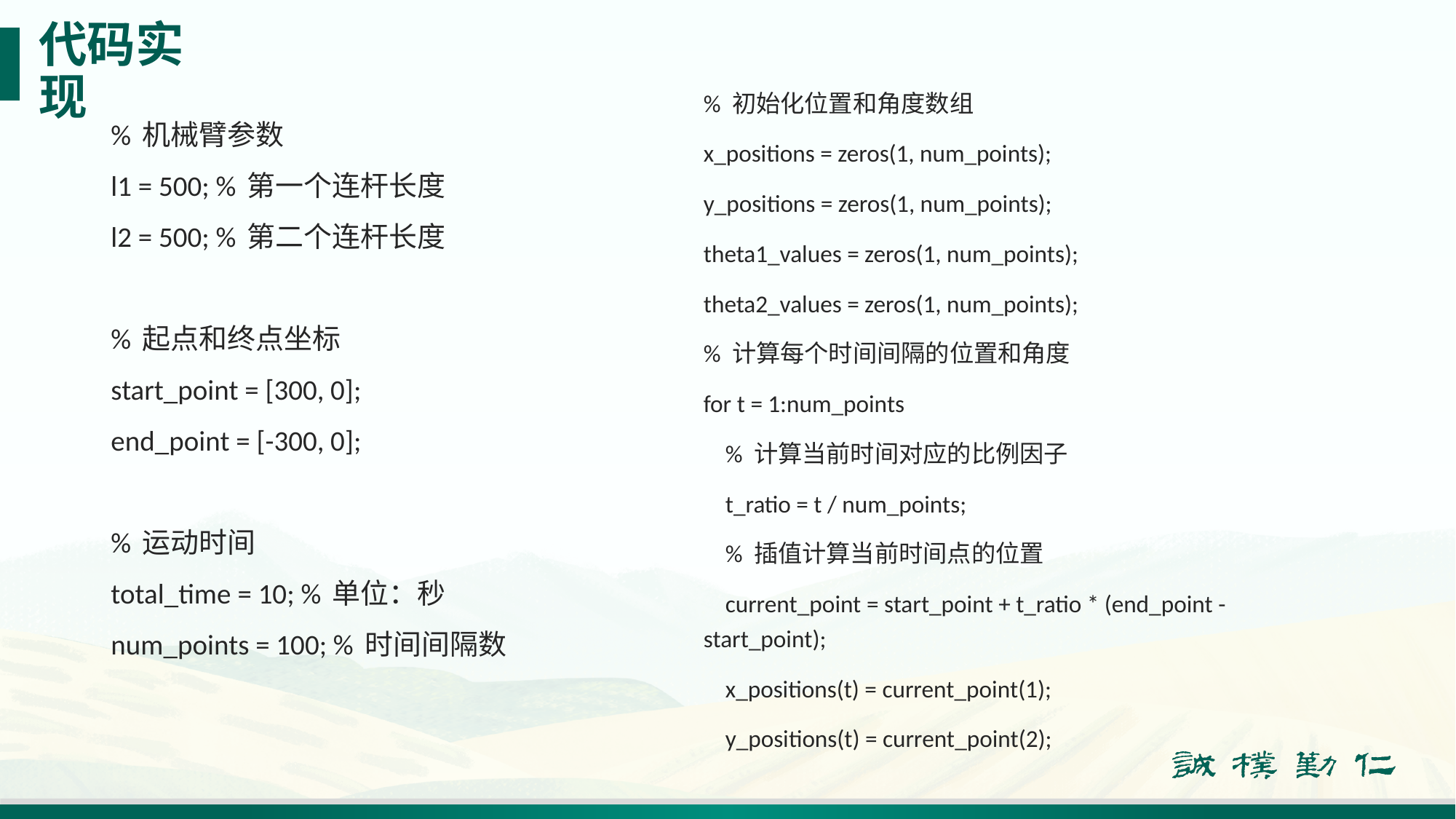

# 代码实现
% 初始化位置和角度数组
x_positions = zeros(1, num_points);
y_positions = zeros(1, num_points);
theta1_values = zeros(1, num_points);
theta2_values = zeros(1, num_points);
% 计算每个时间间隔的位置和角度
for t = 1:num_points
    % 计算当前时间对应的比例因子
    t_ratio = t / num_points;
    % 插值计算当前时间点的位置
    current_point = start_point + t_ratio * (end_point - start_point);
    x_positions(t) = current_point(1);
    y_positions(t) = current_point(2);

% 机械臂参数
l1 = 500; % 第一个连杆长度
l2 = 500; % 第二个连杆长度

% 起点和终点坐标
start_point = [300, 0];
end_point = [-300, 0];

% 运动时间
total_time = 10; % 单位：秒
num_points = 100; % 时间间隔数